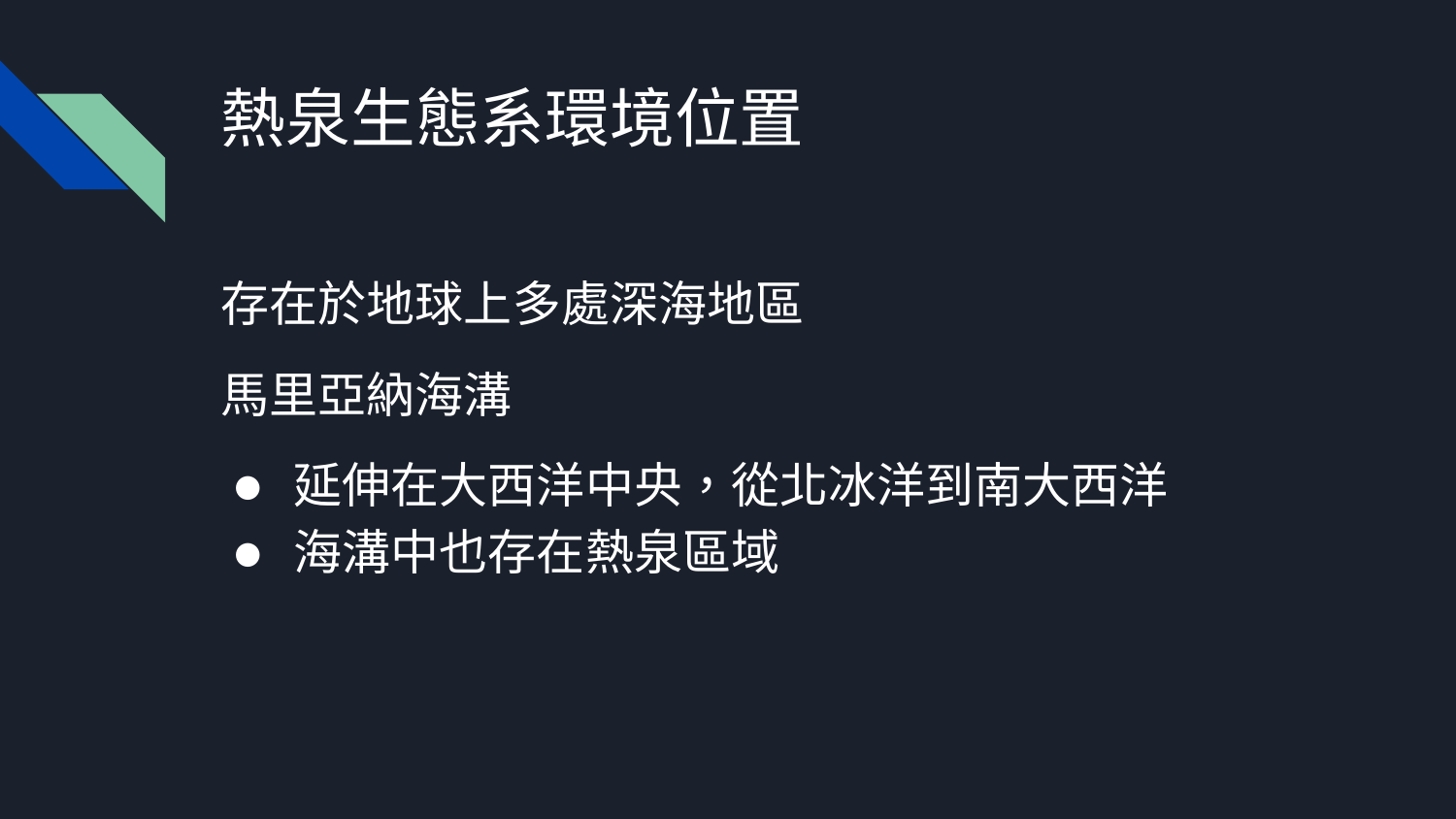

# 熱泉生態系環境位置
存在於地球上多處深海地區
馬里亞納海溝
延伸在大西洋中央，從北冰洋到南大西洋
海溝中也存在熱泉區域